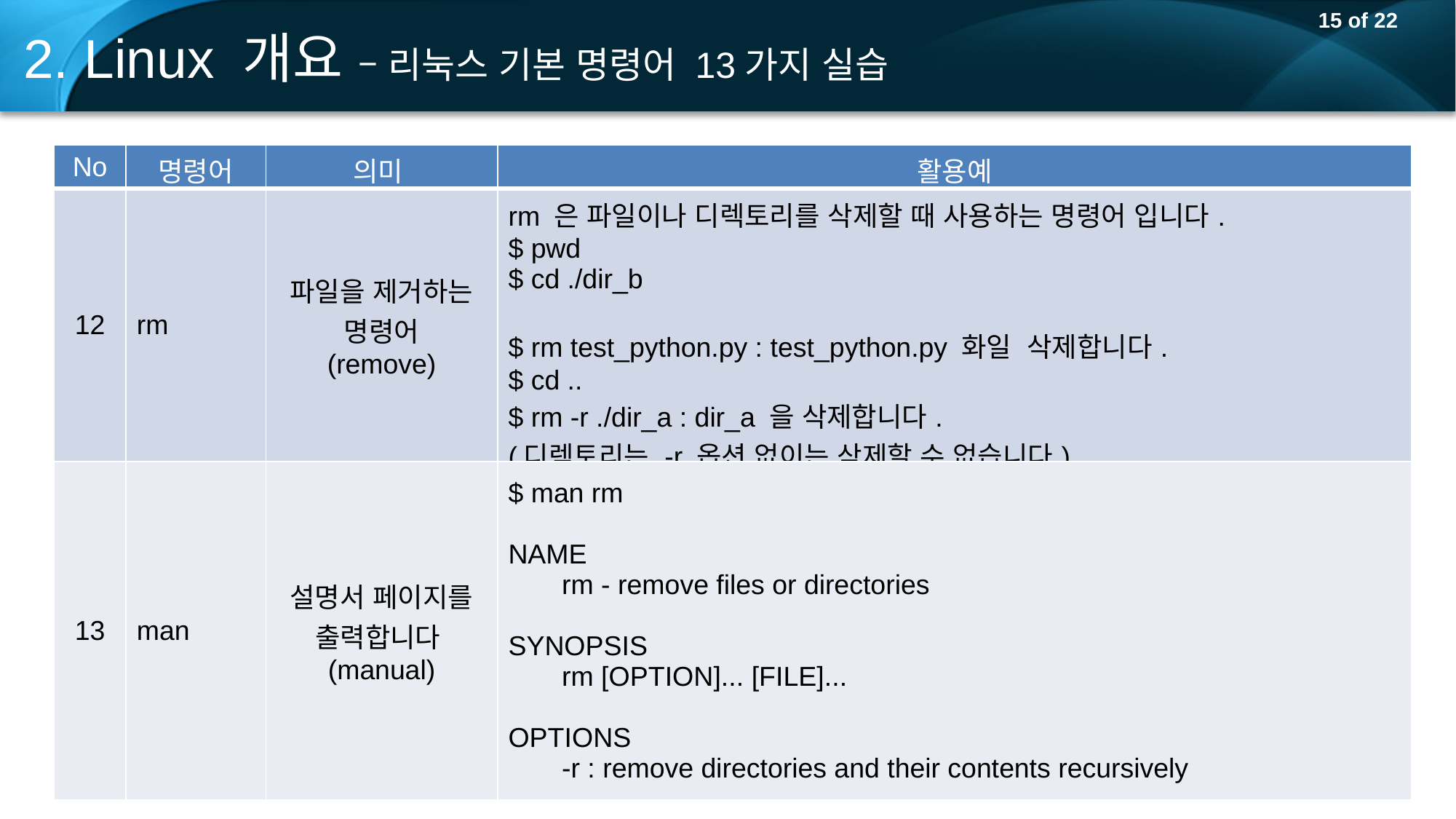

2. Linux 개요 – 리눅스 기본 명령어 13가지 실습
| No | 명령어 | 의미 | 활용예 |
| --- | --- | --- | --- |
| 12 | rm | 파일을 제거하는 명령어 (remove) | rm 은 파일이나 디렉토리를 삭제할 때 사용하는 명령어 입니다. $ pwd $ cd ./dir\_b $ rm test\_python.py : test\_python.py 화일 삭제합니다. $ cd .. $ rm -r ./dir\_a : dir\_a 을 삭제합니다. (디렉토리는 -r 옵션 없이는 삭제할 수 없습니다) |
| 13 | man | 설명서 페이지를 출력합니다 (manual) | $ man rm NAME rm - remove files or directories SYNOPSIS rm [OPTION]... [FILE]... OPTIONS -r : remove directories and their contents recursively |